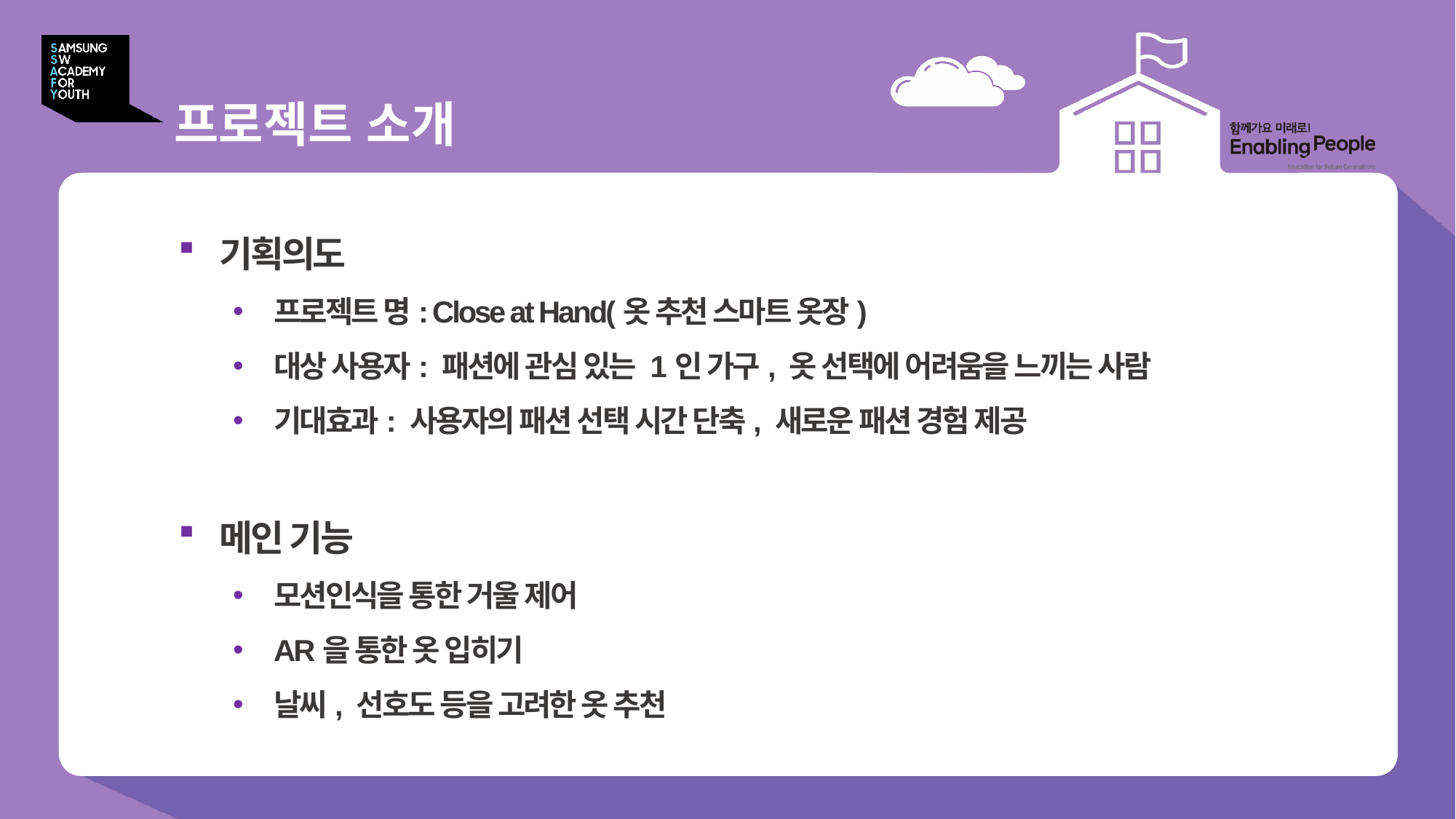

# 프로젝트 소개
기획의도
프로젝트 명: Close at Hand(옷 추천 스마트 옷장)
대상 사용자: 패션에 관심 있는 1인 가구, 옷 선택에 어려움을 느끼는 사람
기대효과: 사용자의 패션 선택 시간 단축, 새로운 패션 경험 제공

메인 기능
모션인식을 통한 거울 제어
AR을 통한 옷 입히기
날씨, 선호도 등을 고려한 옷 추천